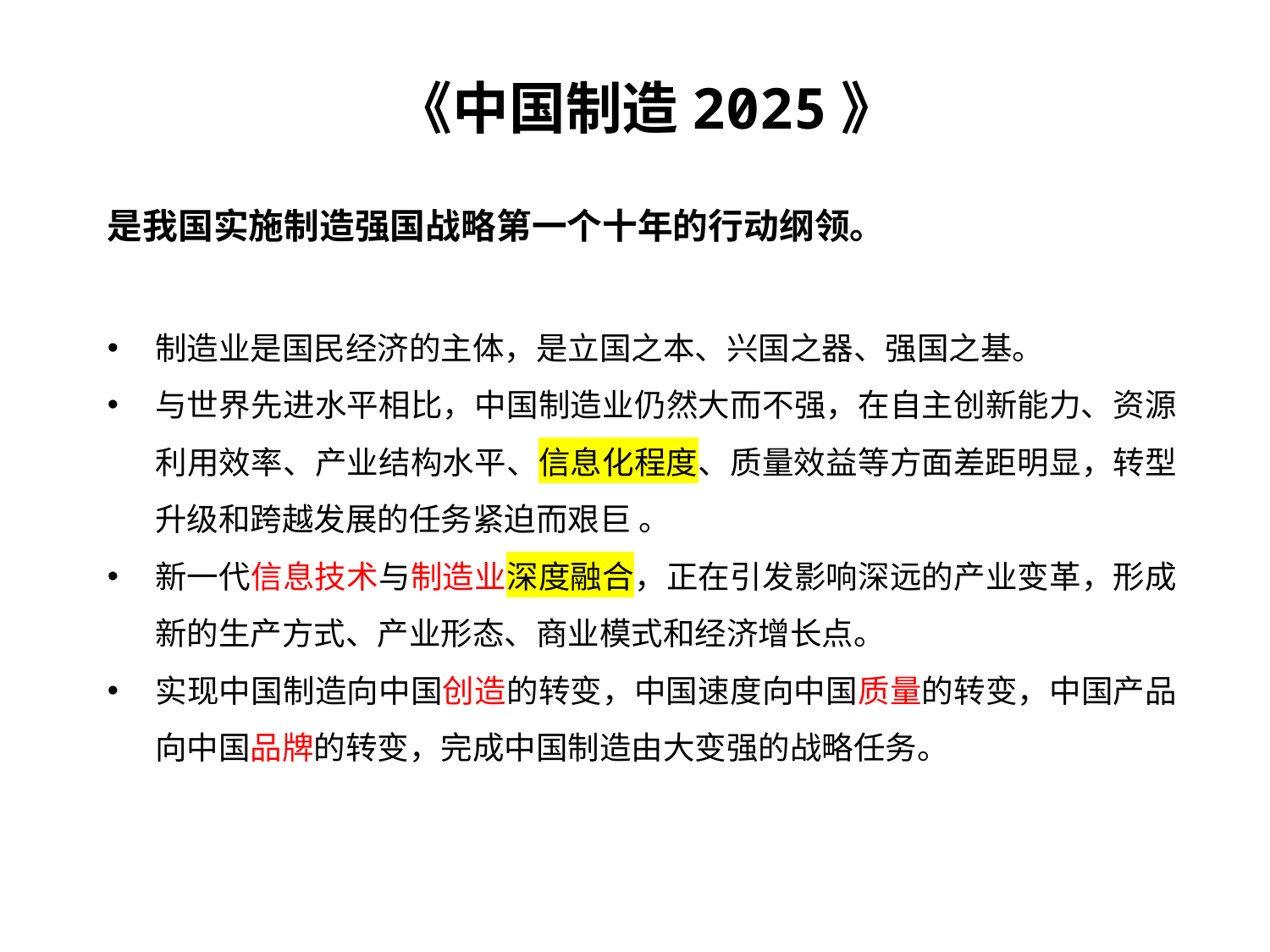

《中国制造2025》
是我国实施制造强国战略第一个十年的行动纲领。

制造业是国民经济的主体，是立国之本、兴国之器、强国之基。
与世界先进水平相比，中国制造业仍然大而不强，在自主创新能力、资源利用效率、产业结构水平、信息化程度、质量效益等方面差距明显，转型升级和跨越发展的任务紧迫而艰巨 。
新一代信息技术与制造业深度融合，正在引发影响深远的产业变革，形成新的生产方式、产业形态、商业模式和经济增长点。
实现中国制造向中国创造的转变，中国速度向中国质量的转变，中国产品向中国品牌的转变，完成中国制造由大变强的战略任务。